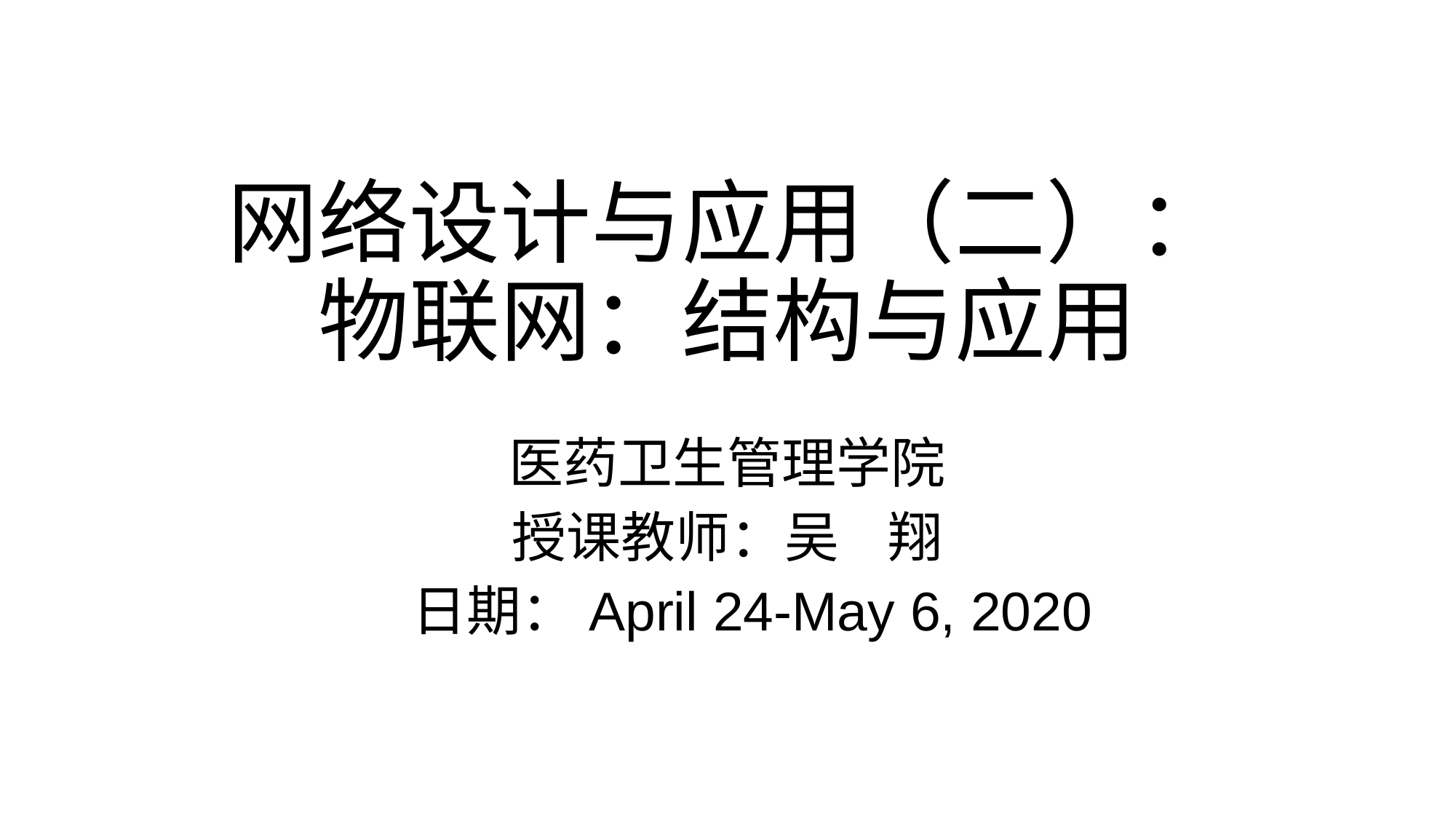

# 网络设计与应用（二）： 物联网：结构与应用
医药卫生管理学院
授课教师：吴    翔
   日期：April 24-May 6, 2020